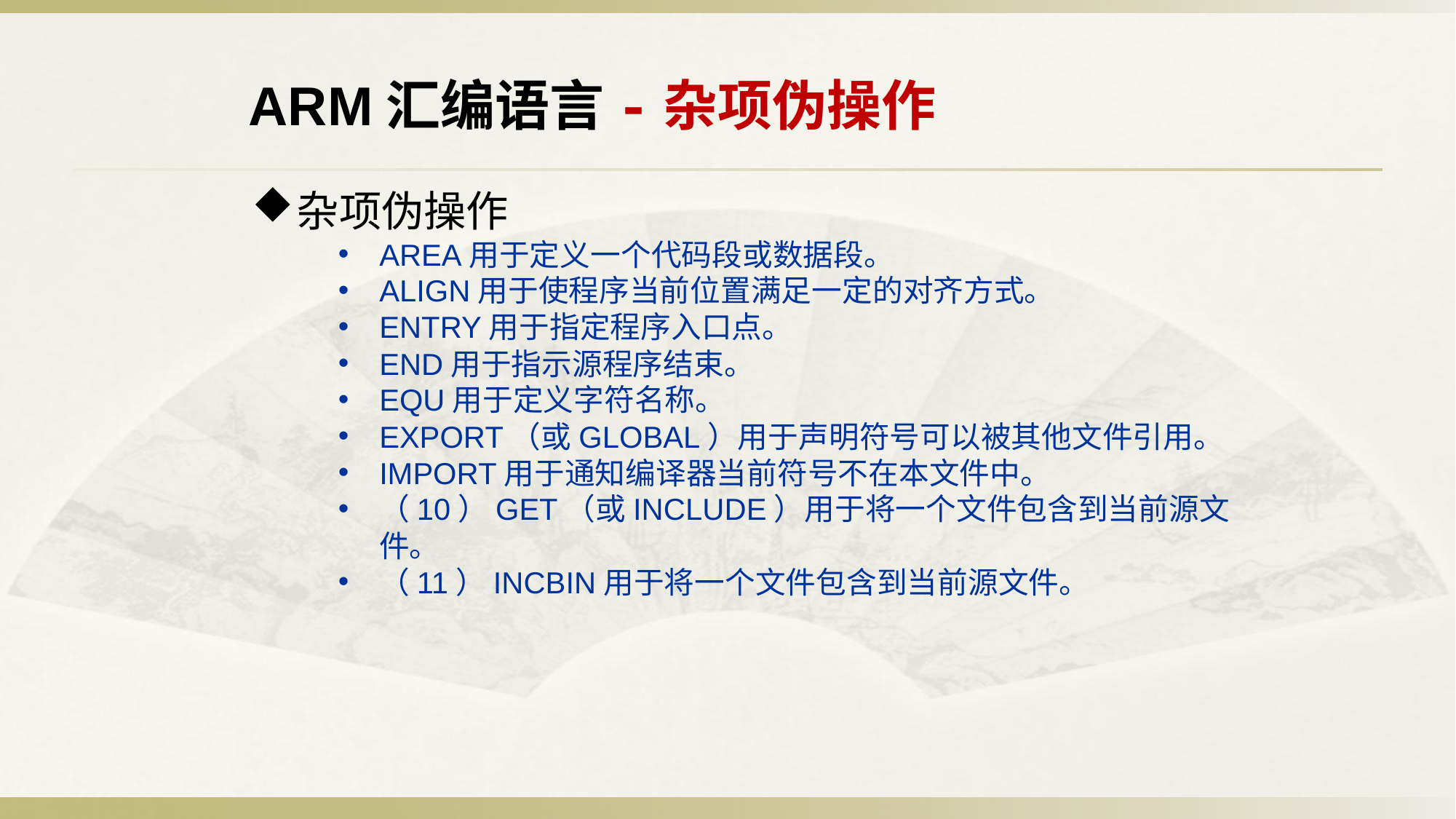

ARM汇编语言-杂项伪操作
杂项伪操作
AREA用于定义一个代码段或数据段。
ALIGN用于使程序当前位置满足一定的对齐方式。
ENTRY用于指定程序入口点。
END用于指示源程序结束。
EQU用于定义字符名称。
EXPORT（或GLOBAL）用于声明符号可以被其他文件引用。
IMPORT用于通知编译器当前符号不在本文件中。
（10）GET（或INCLUDE）用于将一个文件包含到当前源文件。
（11）INCBIN用于将一个文件包含到当前源文件。